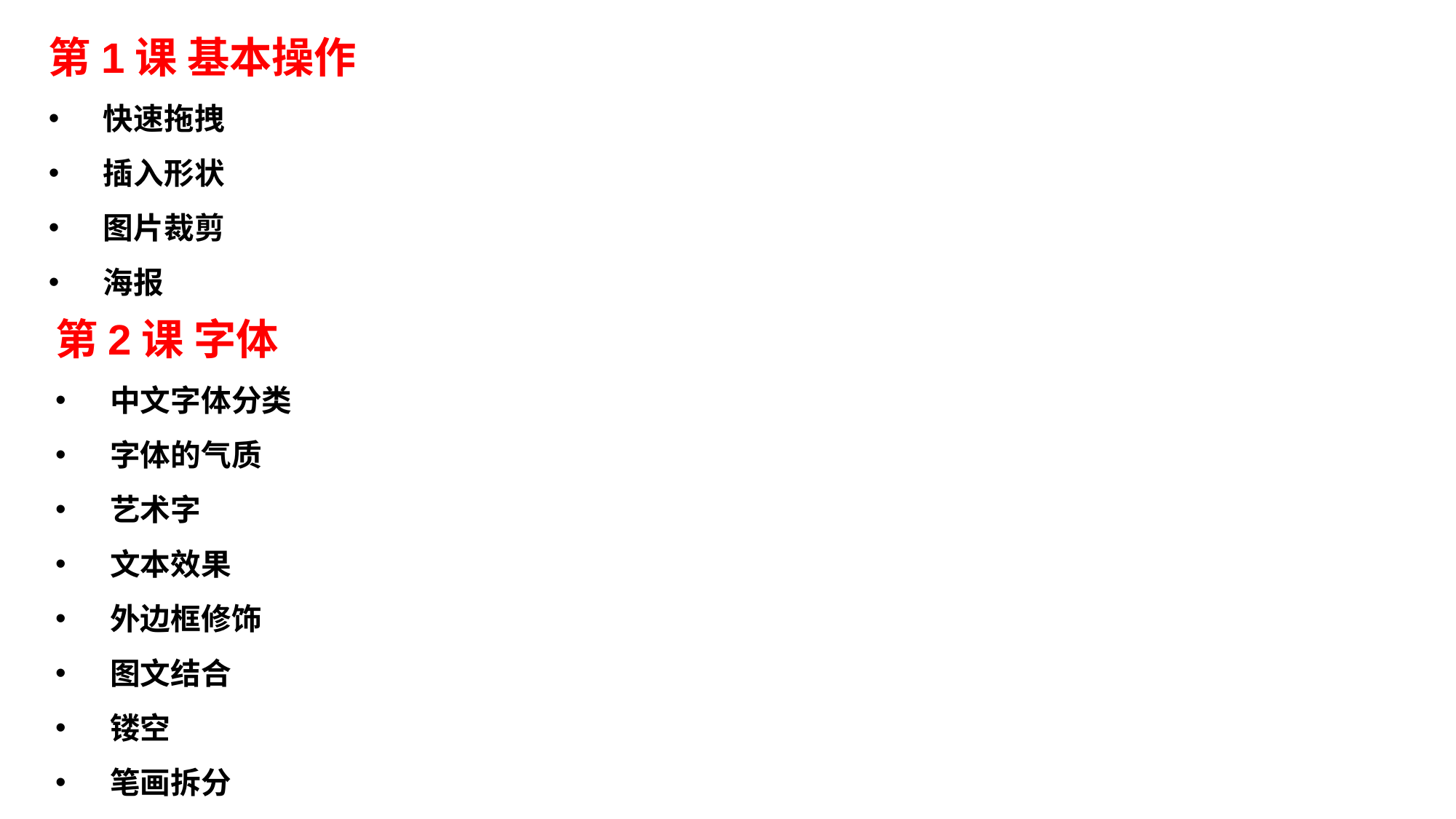

第1课 基本操作
快速拖拽
插入形状
图片裁剪
海报
第2课 字体
中文字体分类
字体的气质
艺术字
文本效果
外边框修饰
图文结合
镂空
笔画拆分